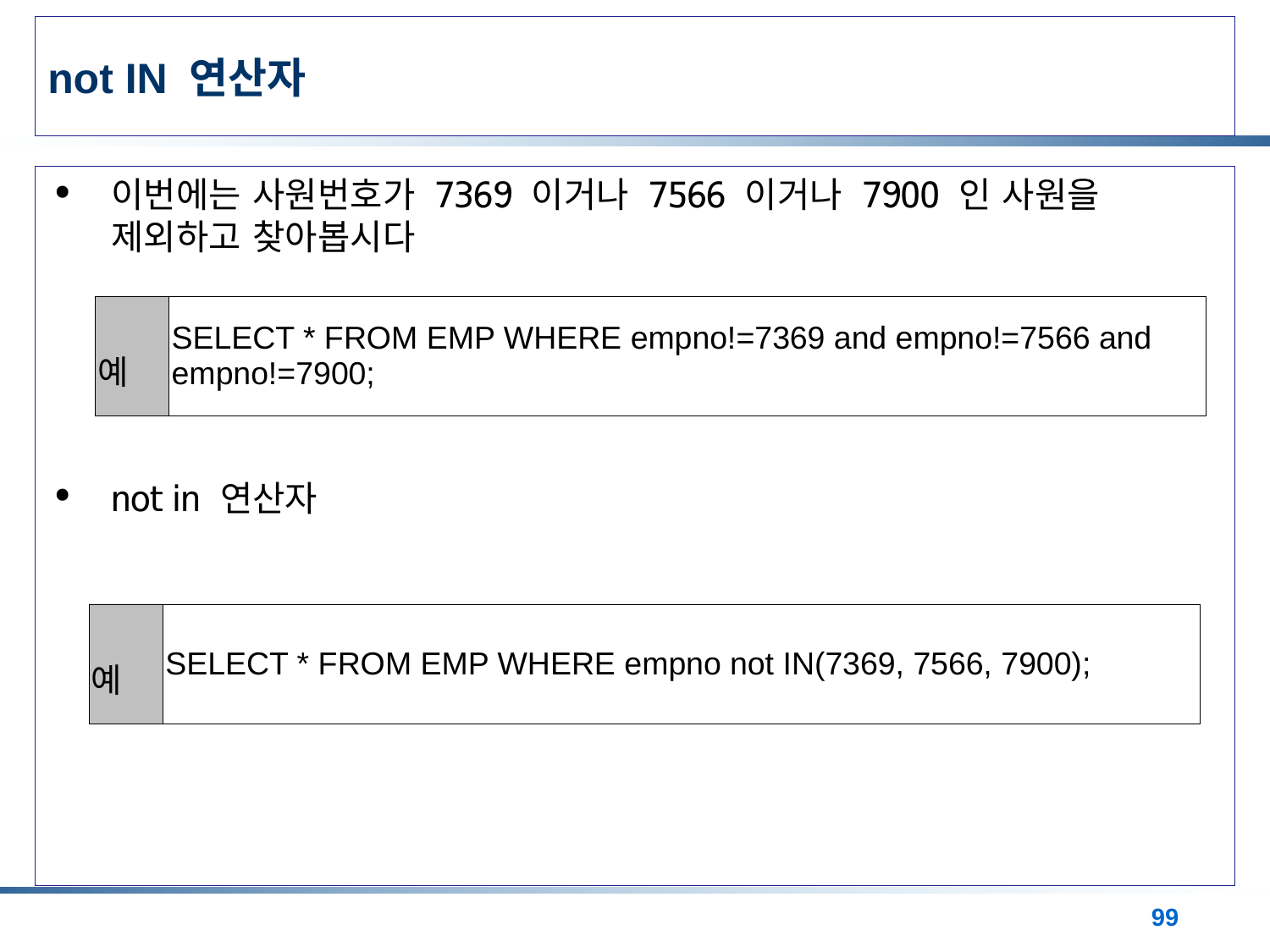

# not IN 연산자
이번에는 사원번호가 7369 이거나 7566 이거나 7900 인 사원을 제외하고 찾아봅시다

not in 연산자

| 예 | SELECT \* FROM EMP WHERE empno!=7369 and empno!=7566 and empno!=7900; |
| --- | --- |
| 예 | SELECT \* FROM EMP WHERE empno not IN(7369, 7566, 7900); |
| --- | --- |